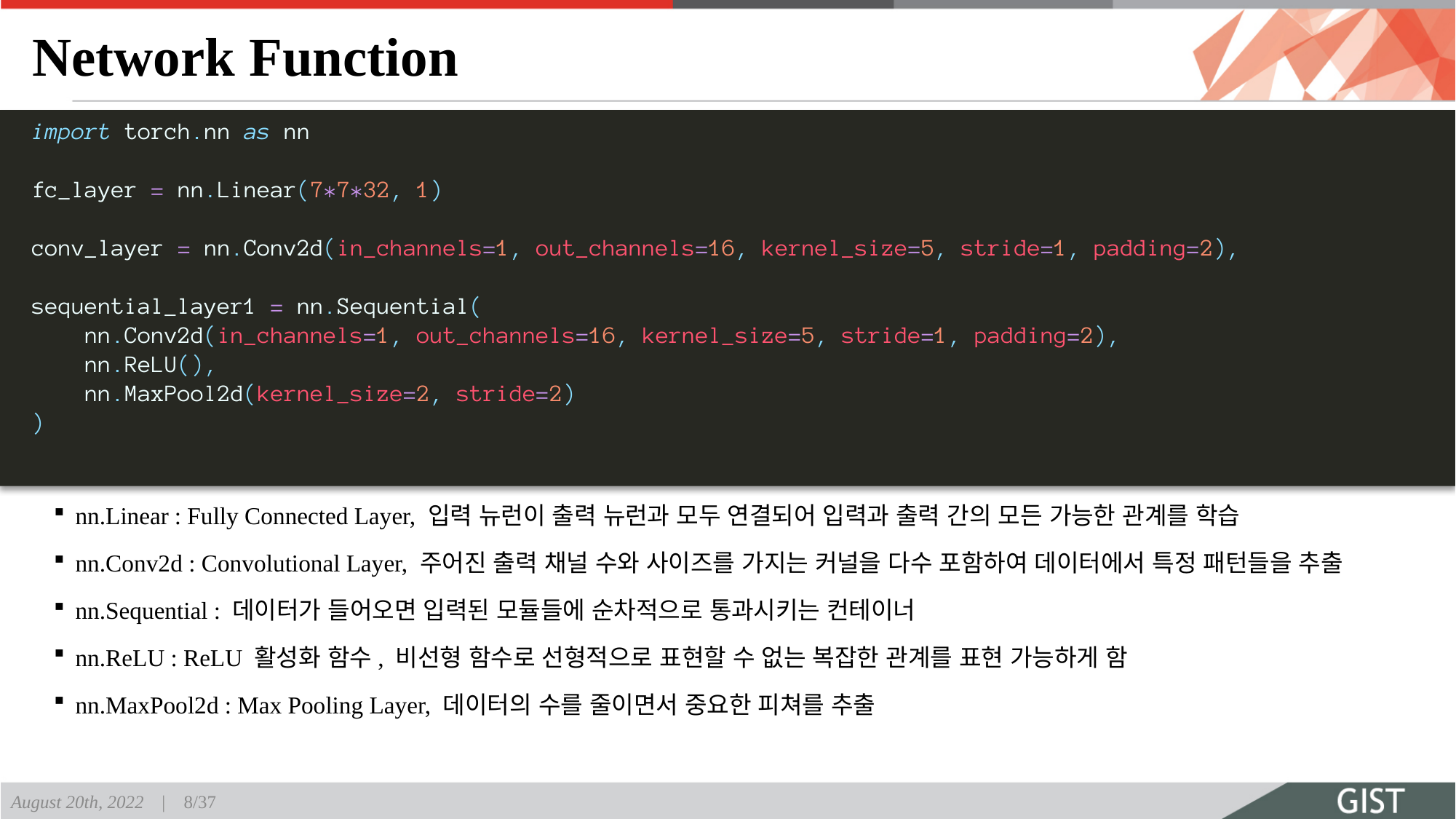

# Network Function
import torch.nn as nn

fc_layer = nn.Linear(7*7*32, 1)
conv_layer = nn.Conv2d(in_channels=1, out_channels=16, kernel_size=5, stride=1, padding=2),

sequential_layer1 = nn.Sequential(
    nn.Conv2d(in_channels=1, out_channels=16, kernel_size=5, stride=1, padding=2),
    nn.ReLU(),
    nn.MaxPool2d(kernel_size=2, stride=2)
)

nn.Linear : Fully Connected Layer, 입력 뉴런이 출력 뉴런과 모두 연결되어 입력과 출력 간의 모든 가능한 관계를 학습
nn.Conv2d : Convolutional Layer, 주어진 출력 채널 수와 사이즈를 가지는 커널을 다수 포함하여 데이터에서 특정 패턴들을 추출
nn.Sequential : 데이터가 들어오면 입력된 모듈들에 순차적으로 통과시키는 컨테이너
nn.ReLU : ReLU 활성화 함수, 비선형 함수로 선형적으로 표현할 수 없는 복잡한 관계를 표현 가능하게 함
nn.MaxPool2d : Max Pooling Layer, 데이터의 수를 줄이면서 중요한 피쳐를 추출
August 20th, 2022    |    8/37